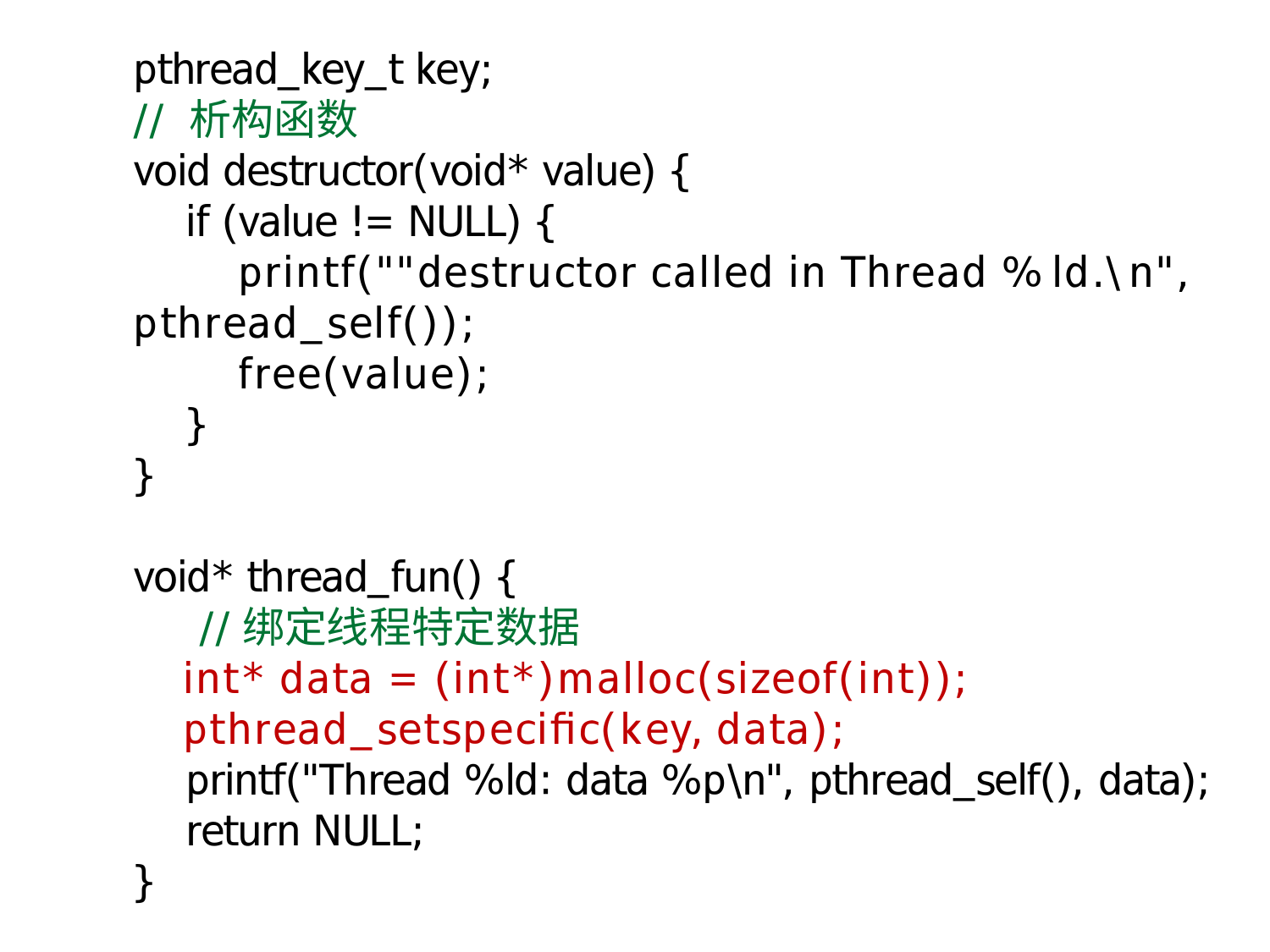

pthread_key_t key;
// 析构函数
void destructor(void* value) {
    if (value != NULL) {
        printf(""destructor called in Thread %ld.\n", pthread_self());
        free(value);
    }
}

void* thread_fun() {
     //绑定线程特定数据
    int* data = (int*)malloc(sizeof(int));
    pthread_setspecific(key, data);
    printf("Thread %ld: data %p\n", pthread_self(), data);
    return NULL;
}